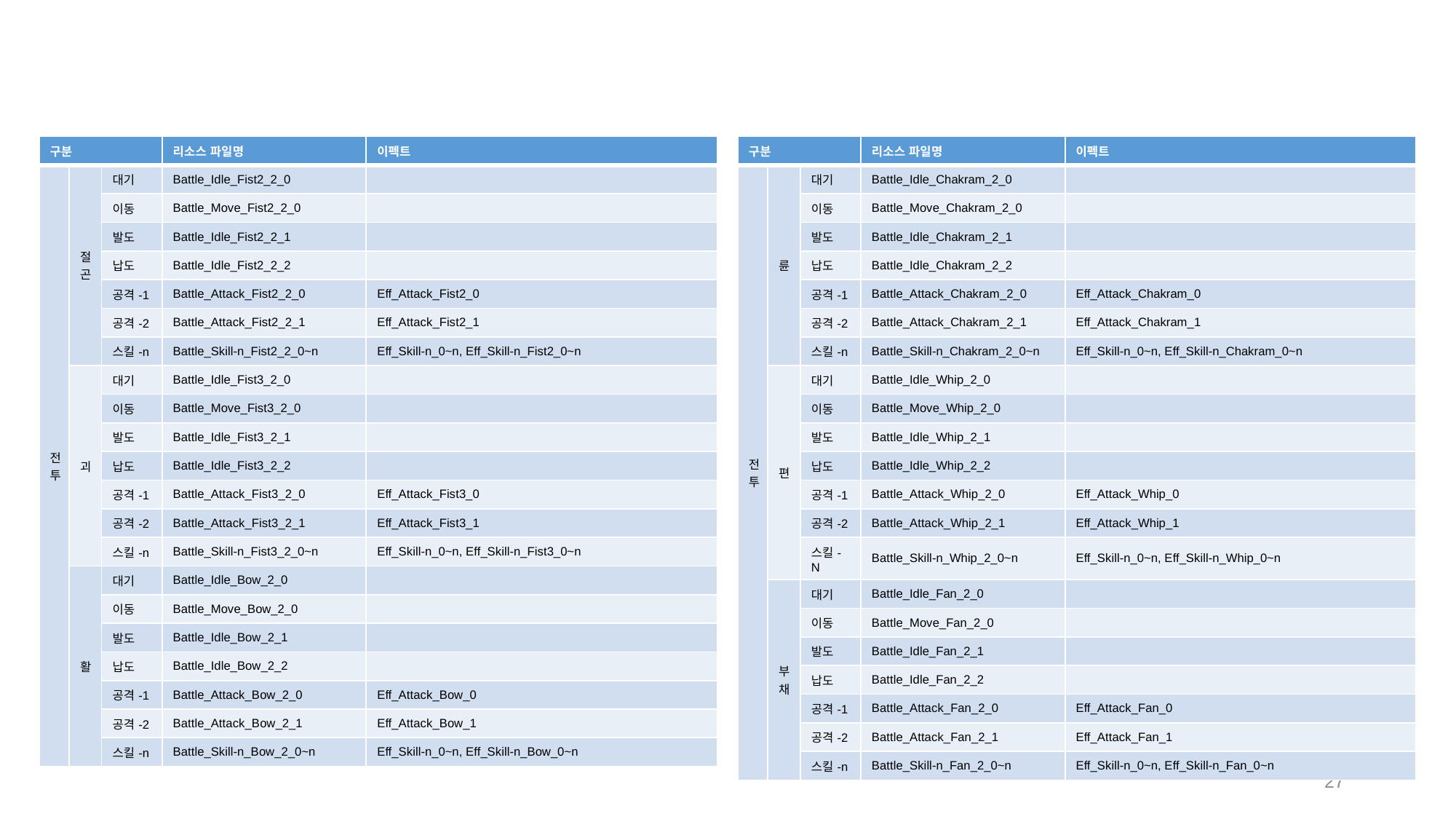

| 구분 |  | 구분 | 리소스 파일명 | 이펙트 |
| --- | --- | --- | --- | --- |
| 전투 | 절곤 | 대기 | Battle\_Idle\_Fist2\_2\_0 |  |
|  |  | 이동 | Battle\_Move\_Fist2\_2\_0 |  |
|  |  | 발도 | Battle\_Idle\_Fist2\_2\_1 |  |
|  |  | 납도 | Battle\_Idle\_Fist2\_2\_2 |  |
|  |  | 공격-1 | Battle\_Attack\_Fist2\_2\_0 | Eff\_Attack\_Fist2\_0 |
|  |  | 공격-2 | Battle\_Attack\_Fist2\_2\_1 | Eff\_Attack\_Fist2\_1 |
|  |  | 스킬-n | Battle\_Skill-n\_Fist2\_2\_0~n | Eff\_Skill-n\_0~n, Eff\_Skill-n\_Fist2\_0~n |
|  | 괴 | 대기 | Battle\_Idle\_Fist3\_2\_0 |  |
|  |  | 이동 | Battle\_Move\_Fist3\_2\_0 |  |
|  |  | 발도 | Battle\_Idle\_Fist3\_2\_1 |  |
|  |  | 납도 | Battle\_Idle\_Fist3\_2\_2 |  |
|  |  | 공격-1 | Battle\_Attack\_Fist3\_2\_0 | Eff\_Attack\_Fist3\_0 |
|  |  | 공격-2 | Battle\_Attack\_Fist3\_2\_1 | Eff\_Attack\_Fist3\_1 |
|  |  | 스킬-n | Battle\_Skill-n\_Fist3\_2\_0~n | Eff\_Skill-n\_0~n, Eff\_Skill-n\_Fist3\_0~n |
|  | 활 | 대기 | Battle\_Idle\_Bow\_2\_0 |  |
|  |  | 이동 | Battle\_Move\_Bow\_2\_0 |  |
|  |  | 발도 | Battle\_Idle\_Bow\_2\_1 |  |
|  |  | 납도 | Battle\_Idle\_Bow\_2\_2 |  |
|  |  | 공격-1 | Battle\_Attack\_Bow\_2\_0 | Eff\_Attack\_Bow\_0 |
|  |  | 공격-2 | Battle\_Attack\_Bow\_2\_1 | Eff\_Attack\_Bow\_1 |
|  |  | 스킬-n | Battle\_Skill-n\_Bow\_2\_0~n | Eff\_Skill-n\_0~n, Eff\_Skill-n\_Bow\_0~n |
| 구분 |  | 구분 | 리소스 파일명 | 이펙트 |
| --- | --- | --- | --- | --- |
| 전투 | 륜 | 대기 | Battle\_Idle\_Chakram\_2\_0 |  |
|  |  | 이동 | Battle\_Move\_Chakram\_2\_0 |  |
|  |  | 발도 | Battle\_Idle\_Chakram\_2\_1 |  |
|  |  | 납도 | Battle\_Idle\_Chakram\_2\_2 |  |
|  |  | 공격-1 | Battle\_Attack\_Chakram\_2\_0 | Eff\_Attack\_Chakram\_0 |
|  |  | 공격-2 | Battle\_Attack\_Chakram\_2\_1 | Eff\_Attack\_Chakram\_1 |
|  |  | 스킬-n | Battle\_Skill-n\_Chakram\_2\_0~n | Eff\_Skill-n\_0~n, Eff\_Skill-n\_Chakram\_0~n |
|  | 편 | 대기 | Battle\_Idle\_Whip\_2\_0 |  |
|  |  | 이동 | Battle\_Move\_Whip\_2\_0 |  |
|  |  | 발도 | Battle\_Idle\_Whip\_2\_1 |  |
|  |  | 납도 | Battle\_Idle\_Whip\_2\_2 |  |
|  |  | 공격-1 | Battle\_Attack\_Whip\_2\_0 | Eff\_Attack\_Whip\_0 |
|  |  | 공격-2 | Battle\_Attack\_Whip\_2\_1 | Eff\_Attack\_Whip\_1 |
|  |  | 스킬-N | Battle\_Skill-n\_Whip\_2\_0~n | Eff\_Skill-n\_0~n, Eff\_Skill-n\_Whip\_0~n |
|  | 부채 | 대기 | Battle\_Idle\_Fan\_2\_0 |  |
|  |  | 이동 | Battle\_Move\_Fan\_2\_0 |  |
|  |  | 발도 | Battle\_Idle\_Fan\_2\_1 |  |
|  |  | 납도 | Battle\_Idle\_Fan\_2\_2 |  |
|  |  | 공격-1 | Battle\_Attack\_Fan\_2\_0 | Eff\_Attack\_Fan\_0 |
|  |  | 공격-2 | Battle\_Attack\_Fan\_2\_1 | Eff\_Attack\_Fan\_1 |
|  |  | 스킬-n | Battle\_Skill-n\_Fan\_2\_0~n | Eff\_Skill-n\_0~n, Eff\_Skill-n\_Fan\_0~n |
27